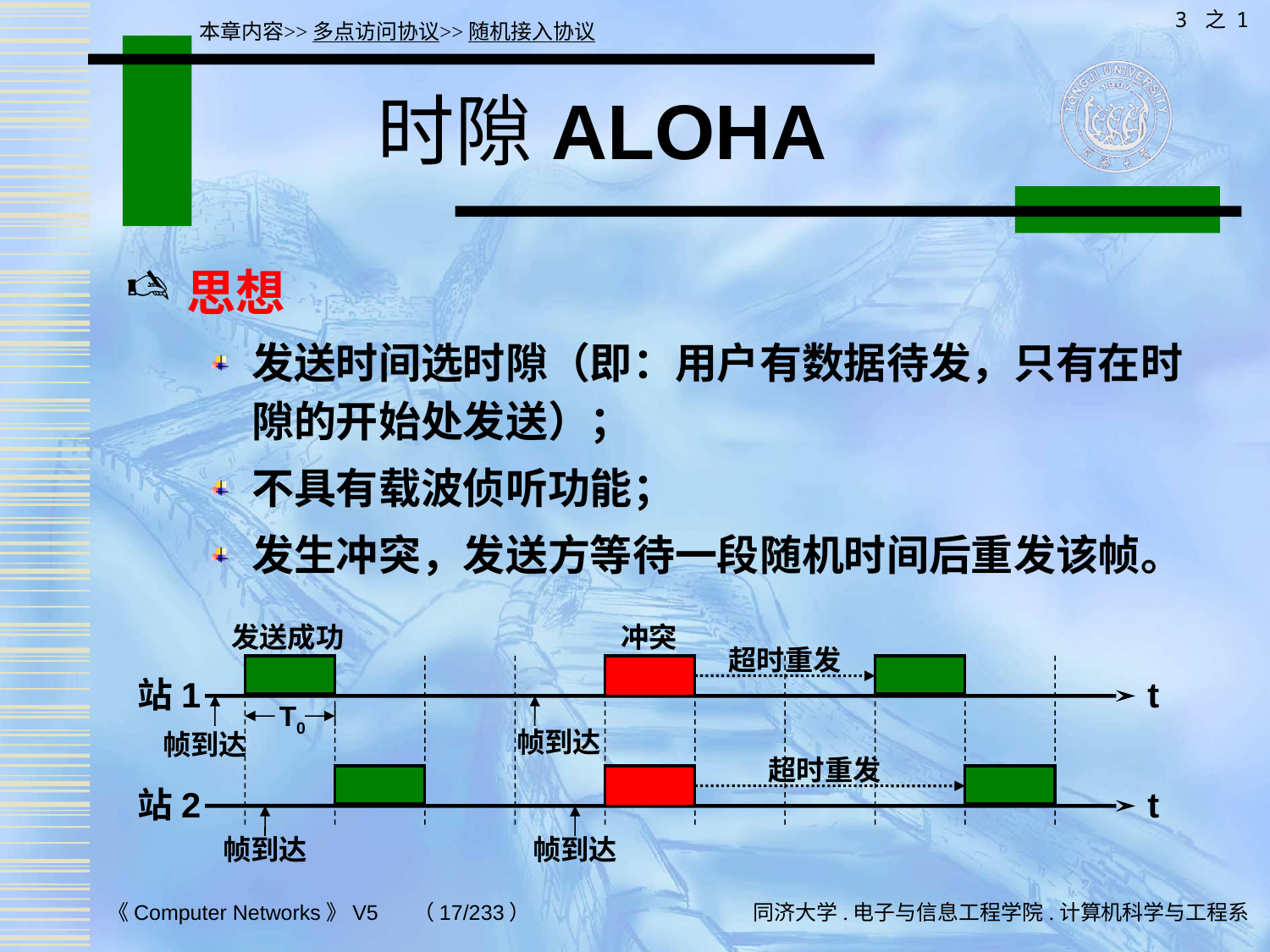

3 之 1
本章内容>>多点访问协议>>随机接入协议
# 时隙ALOHA
思想
发送时间选时隙（即：用户有数据待发，只有在时隙的开始处发送）；
不具有载波侦听功能；
发生冲突，发送方等待一段随机时间后重发该帧。
发送成功
冲突
超时重发

站1
t

T0

帧到达
帧到达
超时重发

站2
t

帧到达
帧到达